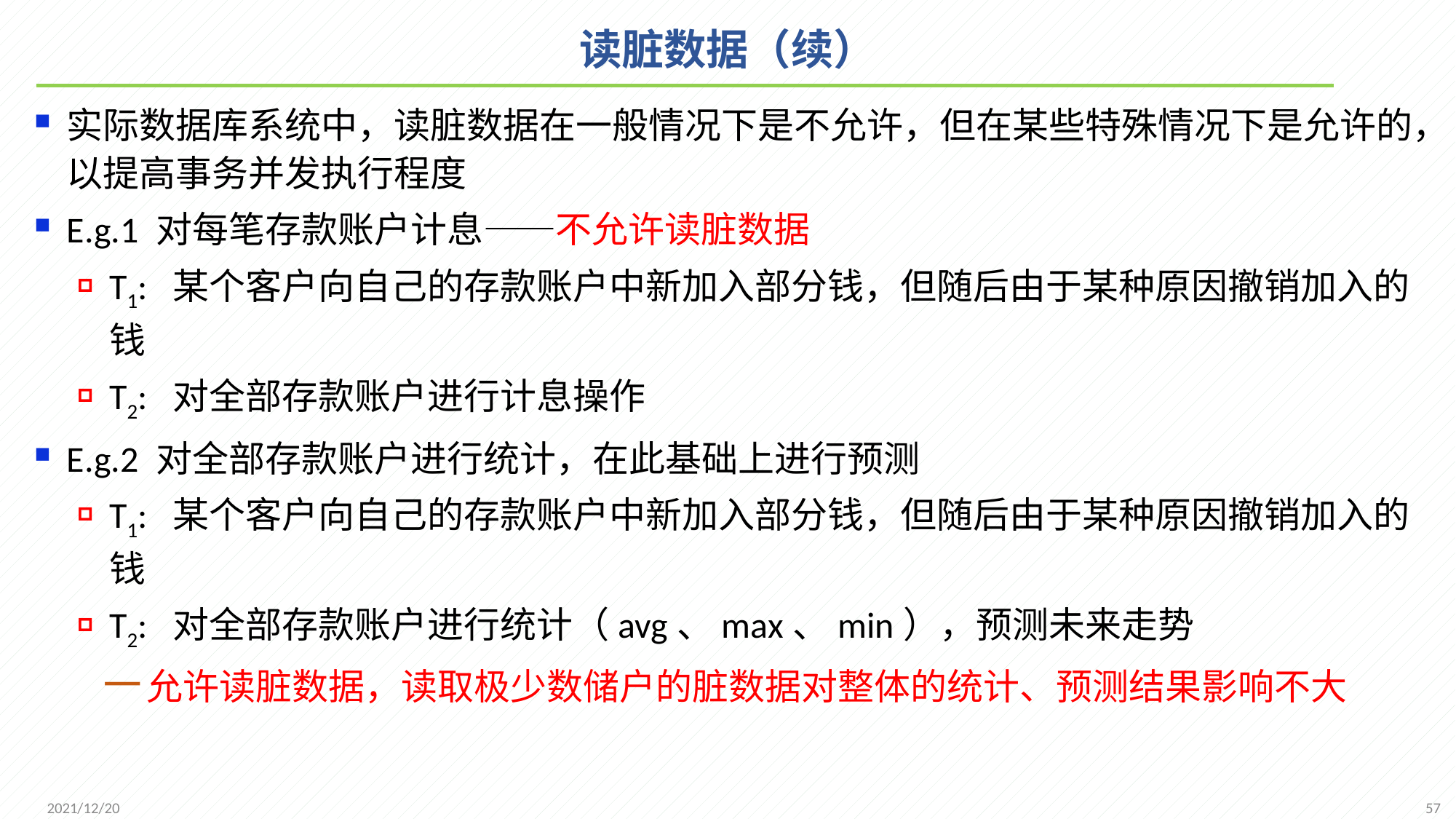

# 读脏数据（续）
实际数据库系统中，读脏数据在一般情况下是不允许，但在某些特殊情况下是允许的，以提高事务并发执行程度
E.g.1 对每笔存款账户计息——不允许读脏数据
T1:  某个客户向自己的存款账户中新加入部分钱，但随后由于某种原因撤销加入的钱
T2:  对全部存款账户进行计息操作
E.g.2 对全部存款账户进行统计，在此基础上进行预测
T1:  某个客户向自己的存款账户中新加入部分钱，但随后由于某种原因撤销加入的钱
T2:  对全部存款账户进行统计（avg、max、min），预测未来走势
允许读脏数据，读取极少数储户的脏数据对整体的统计、预测结果影响不大

57
2021/12/20